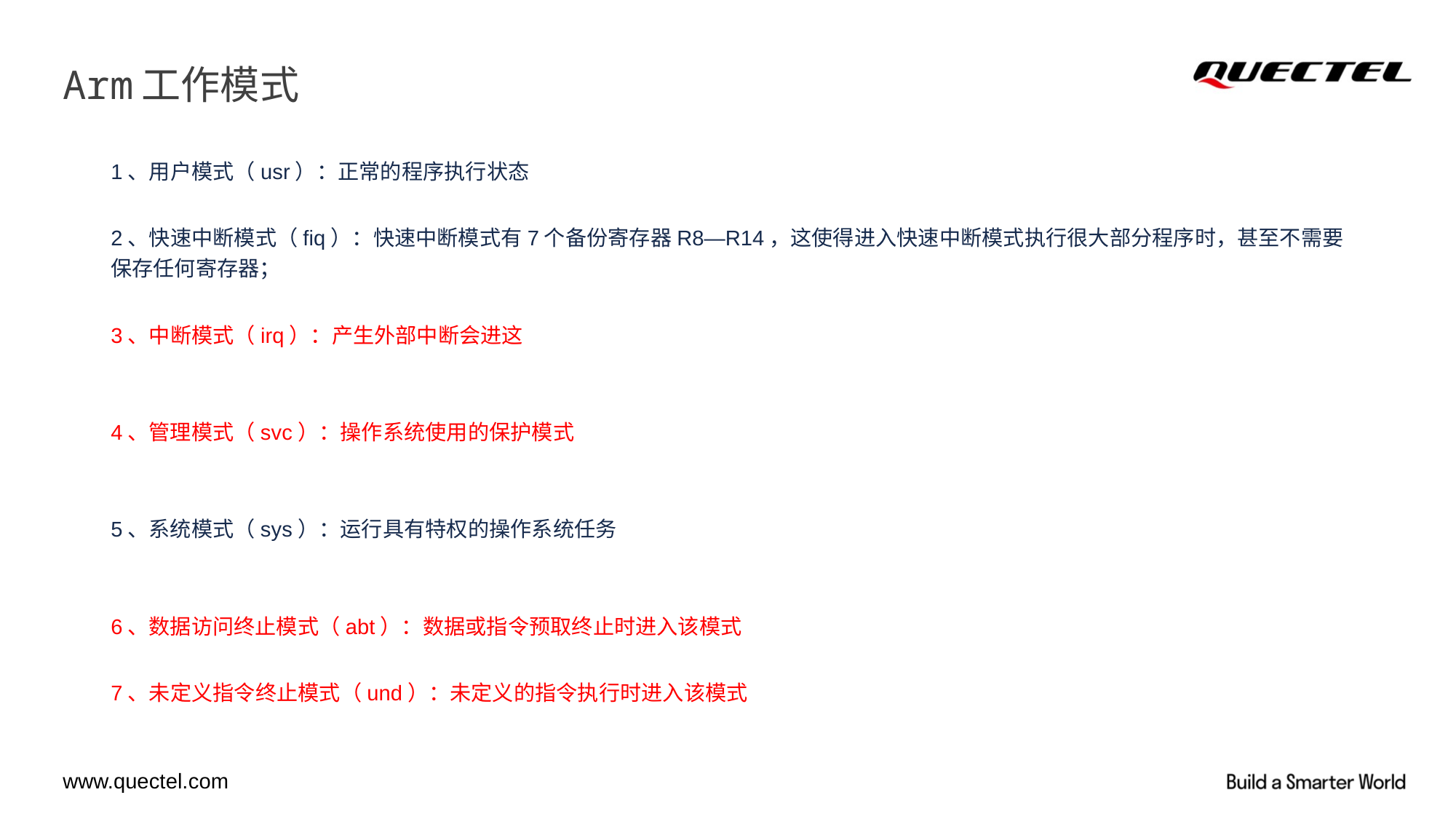

# Arm工作模式
1、用户模式（usr）：正常的程序执行状态
2、快速中断模式（fiq）：快速中断模式有7个备份寄存器R8—R14，这使得进入快速中断模式执行很大部分程序时，甚至不需要保存任何寄存器；
3、中断模式（irq）：产生外部中断会进这
4、管理模式（svc）：操作系统使用的保护模式
5、系统模式（sys）：运行具有特权的操作系统任务
6、数据访问终止模式（abt）：数据或指令预取终止时进入该模式
7、未定义指令终止模式（und）：未定义的指令执行时进入该模式